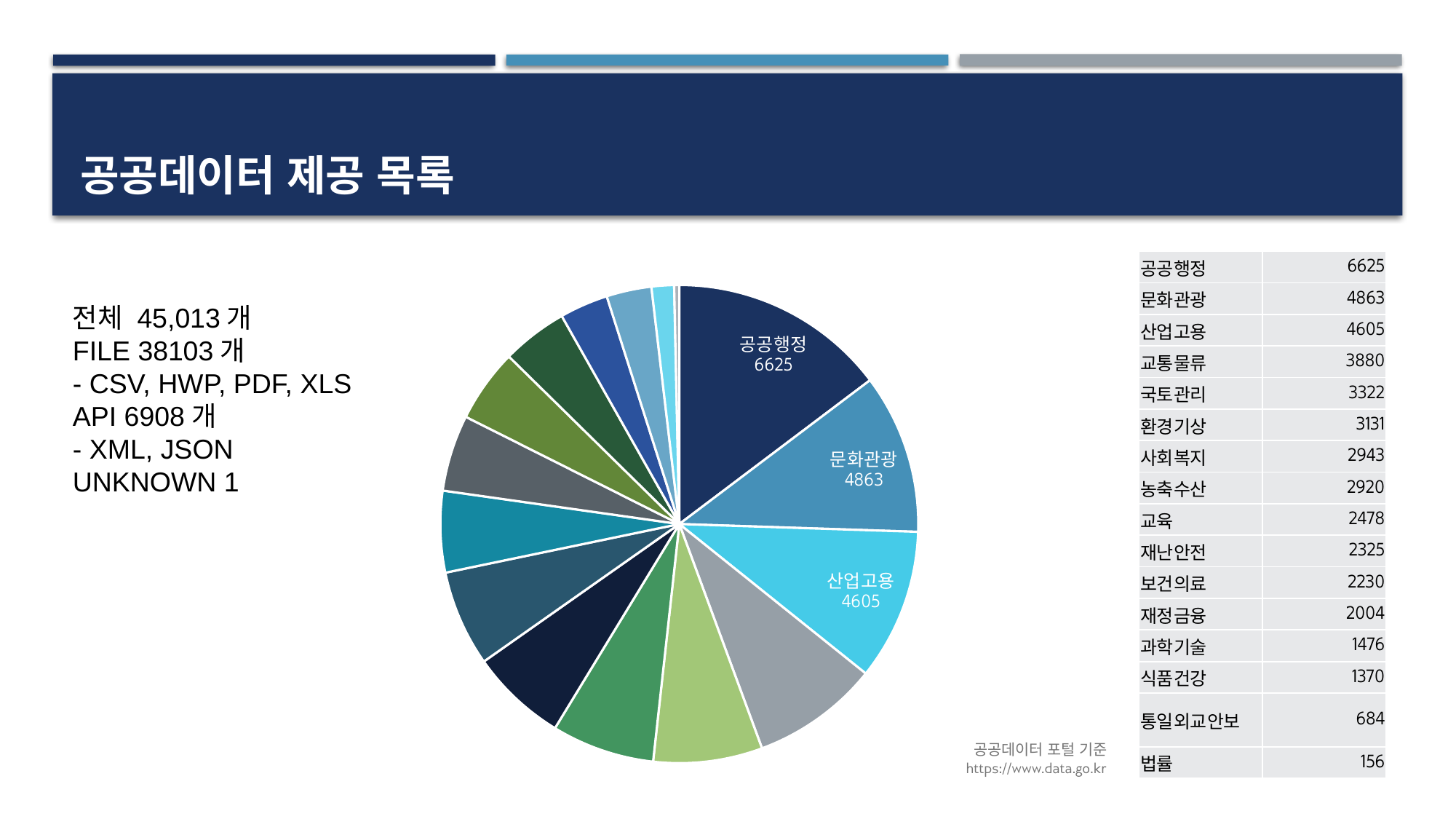

# 공공데이터 제공 목록

### Chart

| Category | 개수 |
|---|---|
| 공공행정 | 6625.0 |
| 문화관광 | 4863.0 |
| 산업고용 | 4605.0 |
| 교통물류 | 3880.0 |
| 국토관리 | 3322.0 |
| 환경기상 | 3131.0 |
| 사회복지 | 2943.0 |
| 농축수산 | 2920.0 |
| 교육 | 2478.0 |
| 재난안전 | 2325.0 |
| 보건의료 | 2230.0 |
| 재정금융 | 2004.0 |
| 과학기술 | 1476.0 |
| 식품건강 | 1370.0 |
| 통일외교안보 | 684.0 |
| 법률 | 156.0 |
| 공공행정 | 6625 |
| --- | --- |
| 문화관광 | 4863 |
| 산업고용 | 4605 |
| 교통물류 | 3880 |
| 국토관리 | 3322 |
| 환경기상 | 3131 |
| 사회복지 | 2943 |
| 농축수산 | 2920 |
| 교육 | 2478 |
| 재난안전 | 2325 |
| 보건의료 | 2230 |
| 재정금융 | 2004 |
| 과학기술 | 1476 |
| 식품건강 | 1370 |
| 통일외교안보 | 684 |
| 법률 | 156 |
전체 45,013개
FILE 38103개
- CSV, HWP, PDF, XLS
API 6908개
- XML, JSON
UNKNOWN 1
공공데이터 포털 기준
https://www.data.go.kr